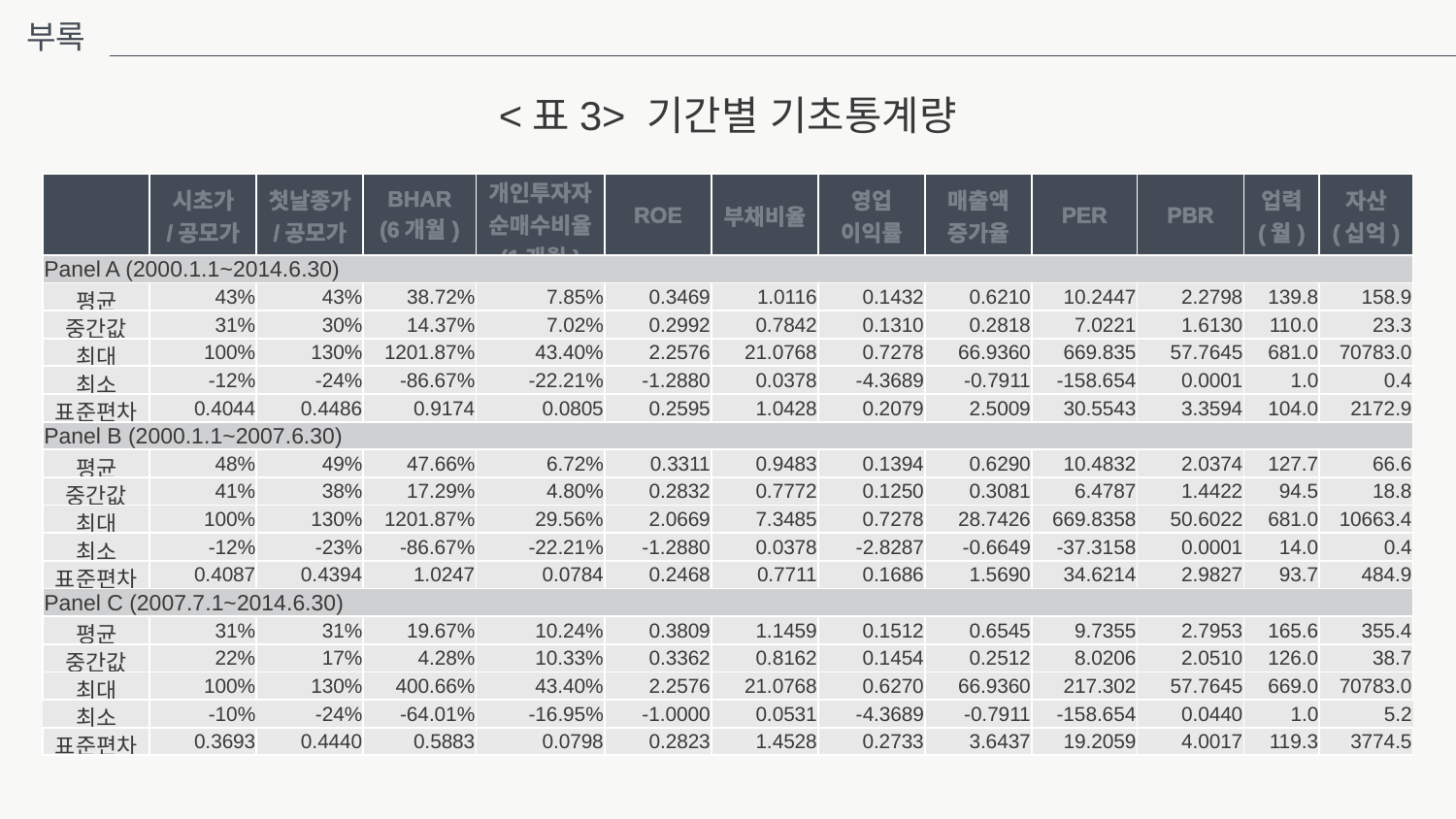

부록
<표3> 기간별 기초통계량
|  | 시초가 /공모가 | 첫날종가 /공모가 | BHAR (6개월) | 개인투자자 순매수비율 (1개월) | ROE | 부채비율 | 영업 이익률 | 매출액 증가율 | PER | PBR | 업력 (월) | 자산 (십억) |
| --- | --- | --- | --- | --- | --- | --- | --- | --- | --- | --- | --- | --- |
| Panel A (2000.1.1~2014.6.30) |  |  |  |  |  |  |  |  |  |  |  |  |
| 평균 | 43% | 43% | 38.72% | 7.85% | 0.3469 | 1.0116 | 0.1432 | 0.6210 | 10.2447 | 2.2798 | 139.8 | 158.9 |
| 중간값 | 31% | 30% | 14.37% | 7.02% | 0.2992 | 0.7842 | 0.1310 | 0.2818 | 7.0221 | 1.6130 | 110.0 | 23.3 |
| 최대 | 100% | 130% | 1201.87% | 43.40% | 2.2576 | 21.0768 | 0.7278 | 66.9360 | 669.835 | 57.7645 | 681.0 | 70783.0 |
| 최소 | -12% | -24% | -86.67% | -22.21% | -1.2880 | 0.0378 | -4.3689 | -0.7911 | -158.654 | 0.0001 | 1.0 | 0.4 |
| 표준편차 | 0.4044 | 0.4486 | 0.9174 | 0.0805 | 0.2595 | 1.0428 | 0.2079 | 2.5009 | 30.5543 | 3.3594 | 104.0 | 2172.9 |
| Panel B (2000.1.1~2007.6.30) |  |  |  |  |  |  |  |  |  |  |  |  |
| 평균 | 48% | 49% | 47.66% | 6.72% | 0.3311 | 0.9483 | 0.1394 | 0.6290 | 10.4832 | 2.0374 | 127.7 | 66.6 |
| 중간값 | 41% | 38% | 17.29% | 4.80% | 0.2832 | 0.7772 | 0.1250 | 0.3081 | 6.4787 | 1.4422 | 94.5 | 18.8 |
| 최대 | 100% | 130% | 1201.87% | 29.56% | 2.0669 | 7.3485 | 0.7278 | 28.7426 | 669.8358 | 50.6022 | 681.0 | 10663.4 |
| 최소 | -12% | -23% | -86.67% | -22.21% | -1.2880 | 0.0378 | -2.8287 | -0.6649 | -37.3158 | 0.0001 | 14.0 | 0.4 |
| 표준편차 | 0.4087 | 0.4394 | 1.0247 | 0.0784 | 0.2468 | 0.7711 | 0.1686 | 1.5690 | 34.6214 | 2.9827 | 93.7 | 484.9 |
| Panel C (2007.7.1~2014.6.30) |  |  |  |  |  |  |  |  |  |  |  |  |
| 평균 | 31% | 31% | 19.67% | 10.24% | 0.3809 | 1.1459 | 0.1512 | 0.6545 | 9.7355 | 2.7953 | 165.6 | 355.4 |
| 중간값 | 22% | 17% | 4.28% | 10.33% | 0.3362 | 0.8162 | 0.1454 | 0.2512 | 8.0206 | 2.0510 | 126.0 | 38.7 |
| 최대 | 100% | 130% | 400.66% | 43.40% | 2.2576 | 21.0768 | 0.6270 | 66.9360 | 217.302 | 57.7645 | 669.0 | 70783.0 |
| 최소 | -10% | -24% | -64.01% | -16.95% | -1.0000 | 0.0531 | -4.3689 | -0.7911 | -158.654 | 0.0440 | 1.0 | 5.2 |
| 표준편차 | 0.3693 | 0.4440 | 0.5883 | 0.0798 | 0.2823 | 1.4528 | 0.2733 | 3.6437 | 19.2059 | 4.0017 | 119.3 | 3774.5 |